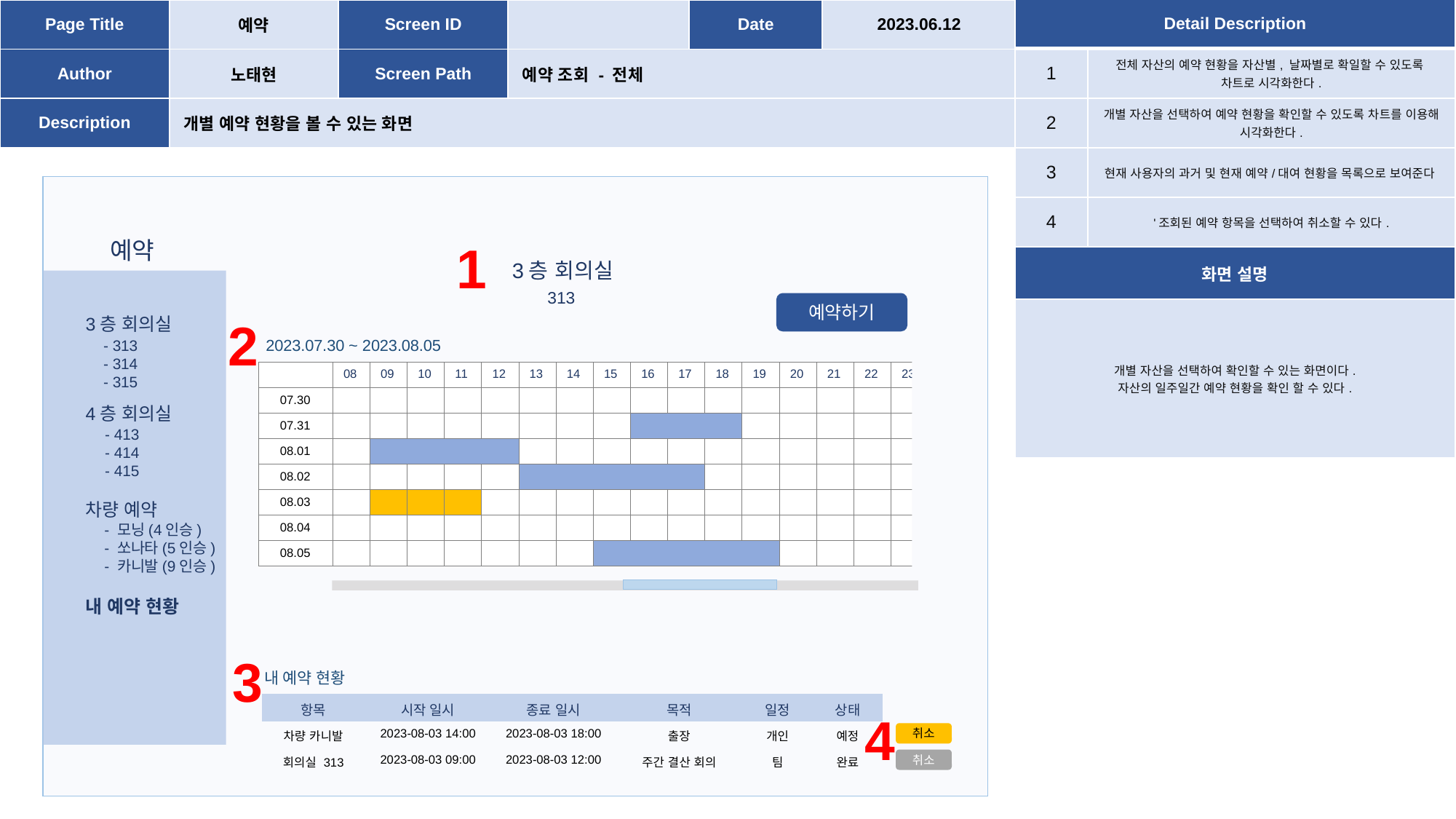

| Page Title | 예약 | Screen ID |  | Date | 2023.06.12 |
| --- | --- | --- | --- | --- | --- |
| Author | 노태현 | Screen Path | 예약 조회 - 전체 |  |  |
| Description | 개별 예약 현황을 볼 수 있는 화면 |  |  |  |  |
| Detail Description |  |
| --- | --- |
| 1 | 전체 자산의 예약 현황을 자산별, 날짜별로 확일할 수 있도록 차트로 시각화한다. |
| 2 | 개별 자산을 선택하여 예약 현황을 확인할 수 있도록 차트를 이용해 시각화한다. |
| 3 | 현재 사용자의 과거 및 현재 예약/대여 현황을 목록으로 보여준다 |
| 4 | '조회된 예약 항목을 선택하여 취소할 수 있다. |
| 화면 설명 |  |
| 개별 자산을 선택하여 확인할 수 있는 화면이다. 자산의 일주일간 예약 현황을 확인 할 수 있다. |  |

1
예약
   3층 회의실
313

3층 회의실

4층 회의실

차량 예약

내 예약 현황
예약하기
2
2023.07.30 ~ 2023.08.05

- 313
- 314
- 315

|  | 08 | 09 | 10 | 11 | 12 | 13 | 14 | 15 | 16 | 17 | 18 | 19 | 20 | 21 | 22 | 23 | 16 |
| --- | --- | --- | --- | --- | --- | --- | --- | --- | --- | --- | --- | --- | --- | --- | --- | --- | --- |
| 07.30 |  |  |  |  |  |  |  |  |  |  |  |  |  |  |  |  |  |
| 07.31 |  |  |  |  |  |  |  |  |  |  |  |  |  |  |  |  |  |
| 08.01 |  |  |  |  |  |  |  |  |  |  |  |  |  |  |  |  |  |
| 08.02 |  |  |  |  |  |  |  |  |  |  |  |  |  |  |  |  |  |
| 08.03 |  |  |  |  |  |  |  |  |  |  |  |  |  |  |  |  |  |
| 08.04 |  |  |  |  |  |  |  |  |  |  |  |  |  |  |  |  |  |
| 08.05 |  |  |  |  |  |  |  |  |  |  |  |  |  |  |  |  |  |
- 413
- 414
- 415

- 모닝(4인승)
- 쏘나타(5인승)
- 카니발(9인승)

3
내 예약 현황
| 항목 | 시작 일시 | 종료 일시 | 목적 | 일정 | 상태 |
| --- | --- | --- | --- | --- | --- |
| 차량 카니발 | 2023-08-03 14:00 | 2023-08-03 18:00 | 출장 | 개인 | 예정 |
| 회의실 313 | 2023-08-03 09:00 | 2023-08-03 12:00 | 주간 결산 회의 | 팀 | 완료 |
4
취소
취소